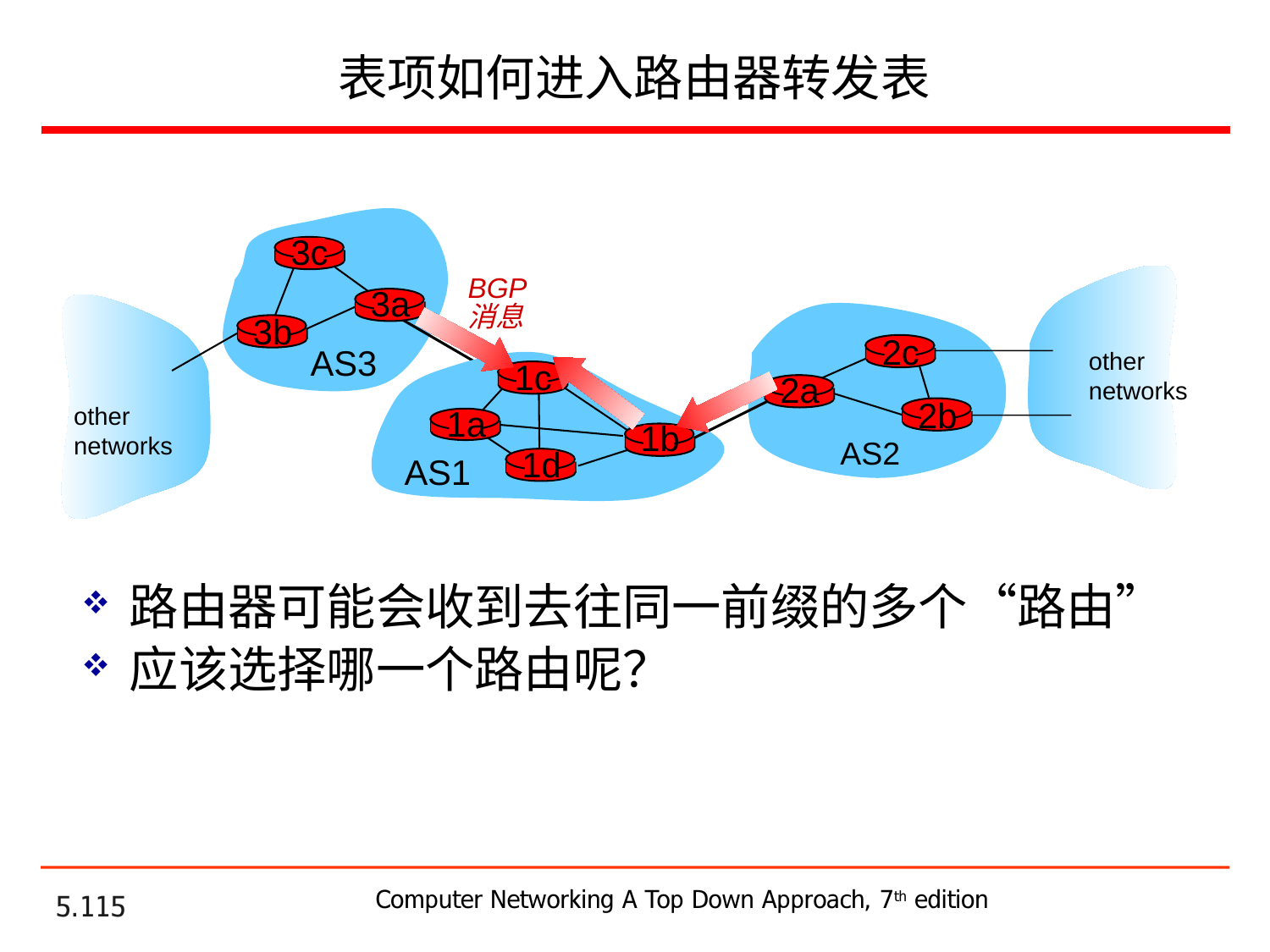

# 表项如何进入路由器转发表

3c

BGP
消息

3a

3b

2c

AS3
other
networks

1c

1a

1b

1d

AS1

2a

2b

other
networks

AS2
路由器可能会收到去往同一前缀的多个“路由”
应该选择哪一个路由呢？